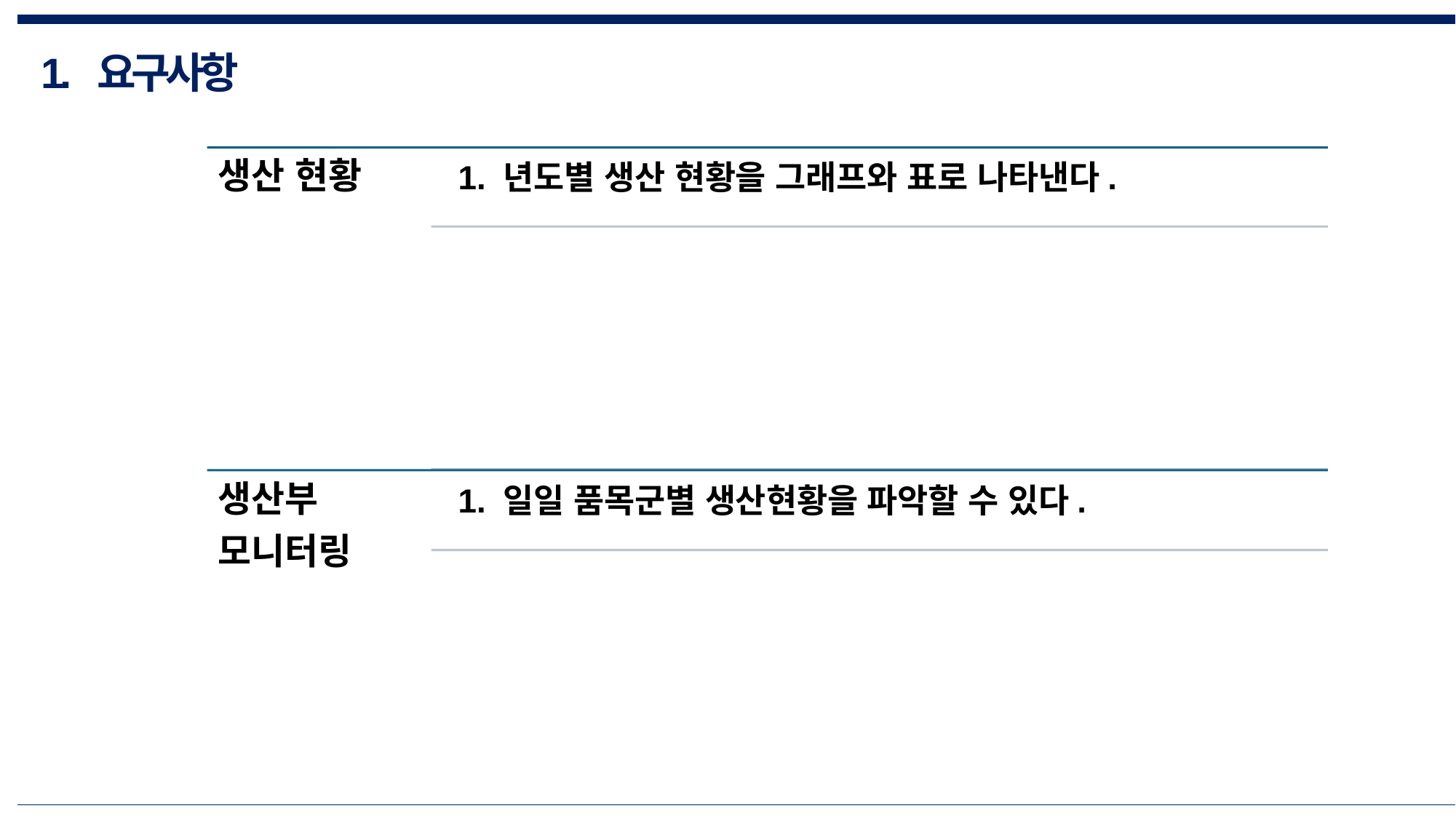

1.  요구사항
생산 현황
1. 년도별 생산 현황을 그래프와 표로 나타낸다.

생산부
모니터링
1. 일일 품목군별 생산현황을 파악할 수 있다.